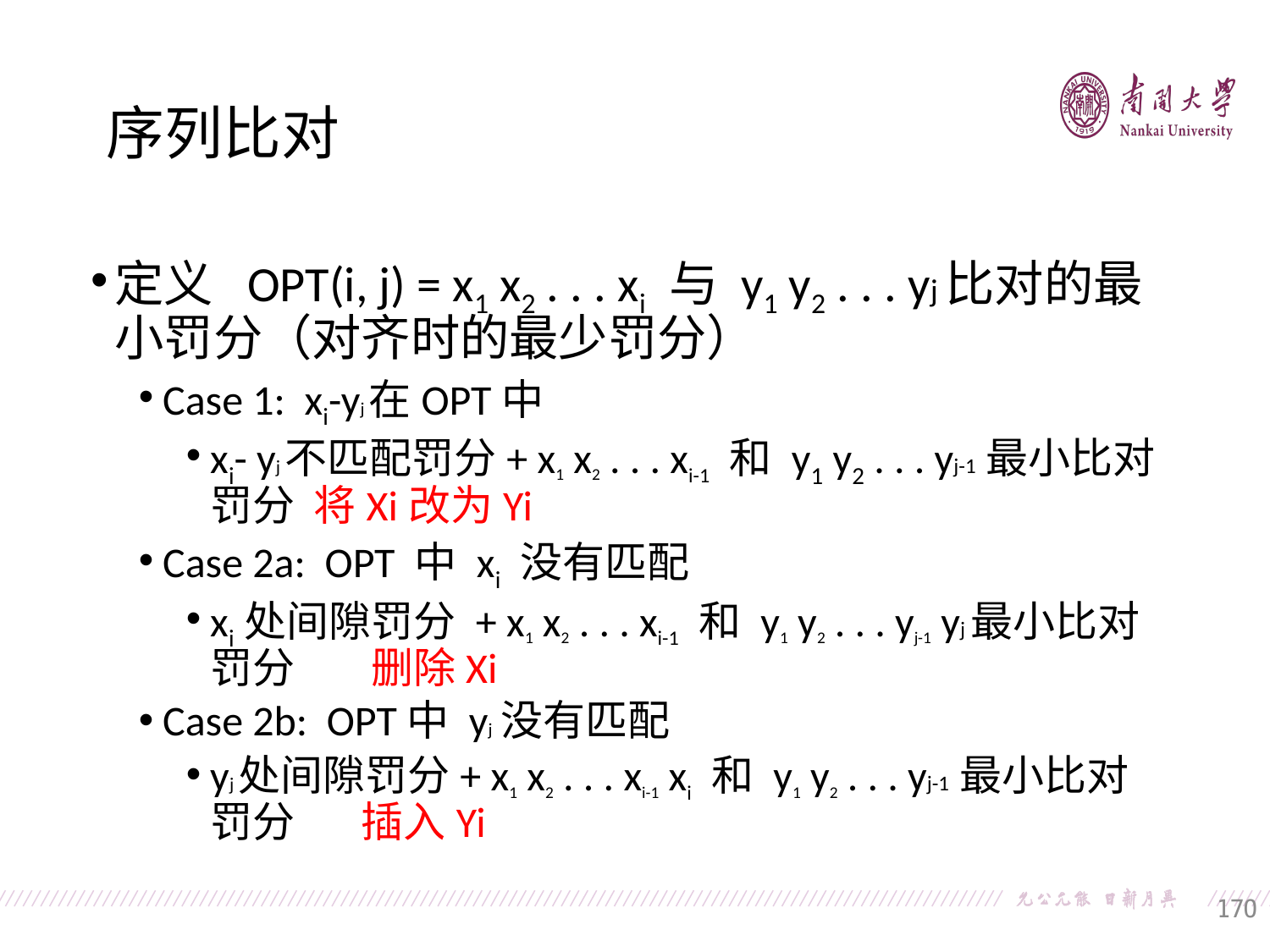

序列比对
定义  OPT(i, j) = x1 x2 . . . xi 与 y1 y2 . . . yj比对的最小罚分（对齐时的最少罚分）
Case 1:  xi-yj在OPT中
xi- yj不匹配罚分+ x1 x2 . . . xi-1 和 y1 y2 . . . yj-1 最小比对罚分  将Xi改为Yi
Case 2a:  OPT 中 xi 没有匹配
xi处间隙罚分 + x1 x2 . . . xi-1 和 y1 y2 . . . yj-1 yj最小比对罚分        删除Xi
Case 2b:  OPT中 yj 没有匹配
yj处间隙罚分+ x1 x2 . . . xi-1 xi 和 y1 y2 . . . yj-1 最小比对罚分       插入Yi
170